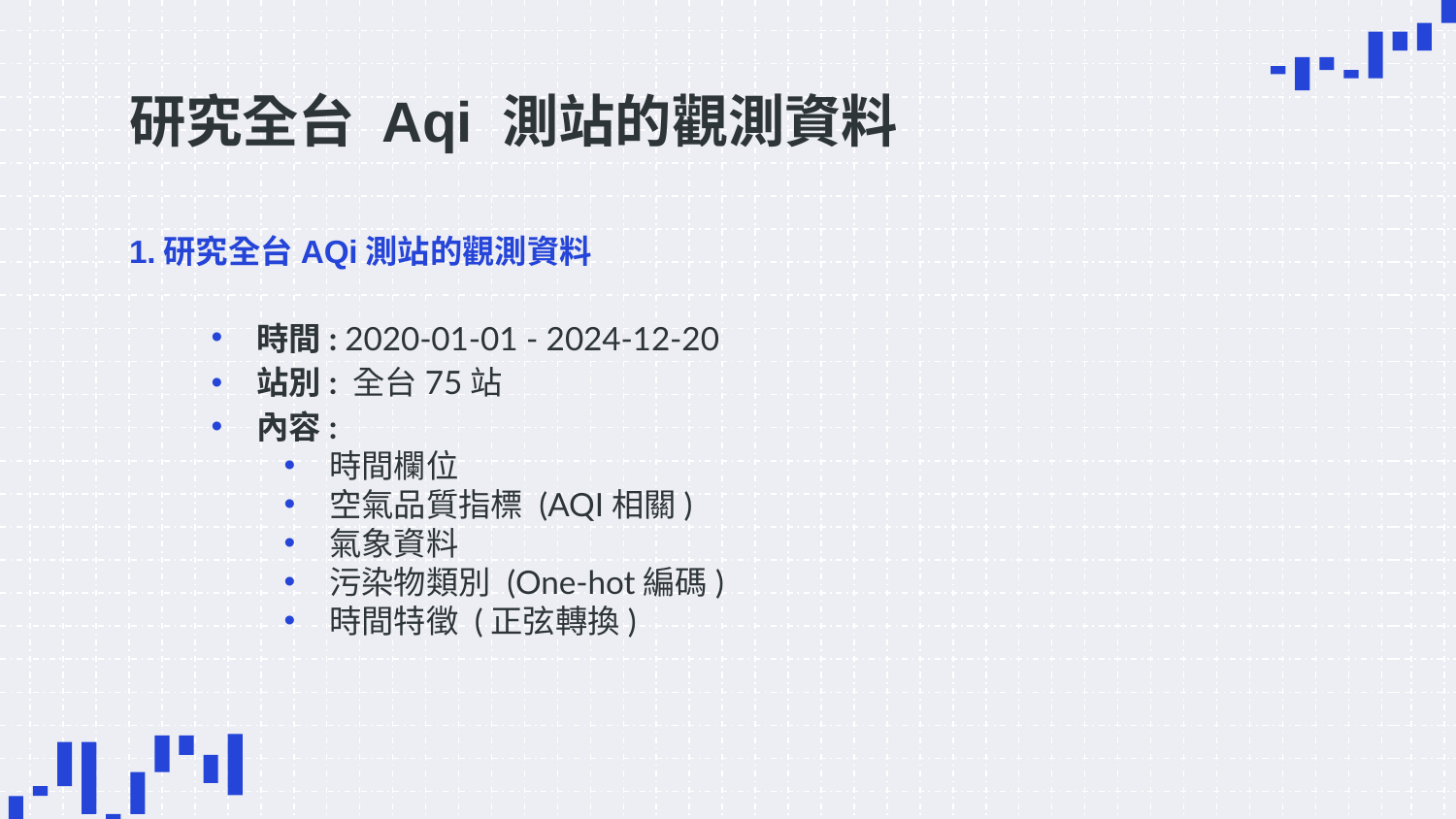

# 研究全台 Aqi 測站的觀測資料
1.研究全台AQi測站的觀測資料
時間: 2020-01-01 - 2024-12-20
站別: 全台75站
內容:
時間欄位
空氣品質指標 (AQI相關)
氣象資料
污染物類別 (One-hot編碼)
時間特徵 (正弦轉換)